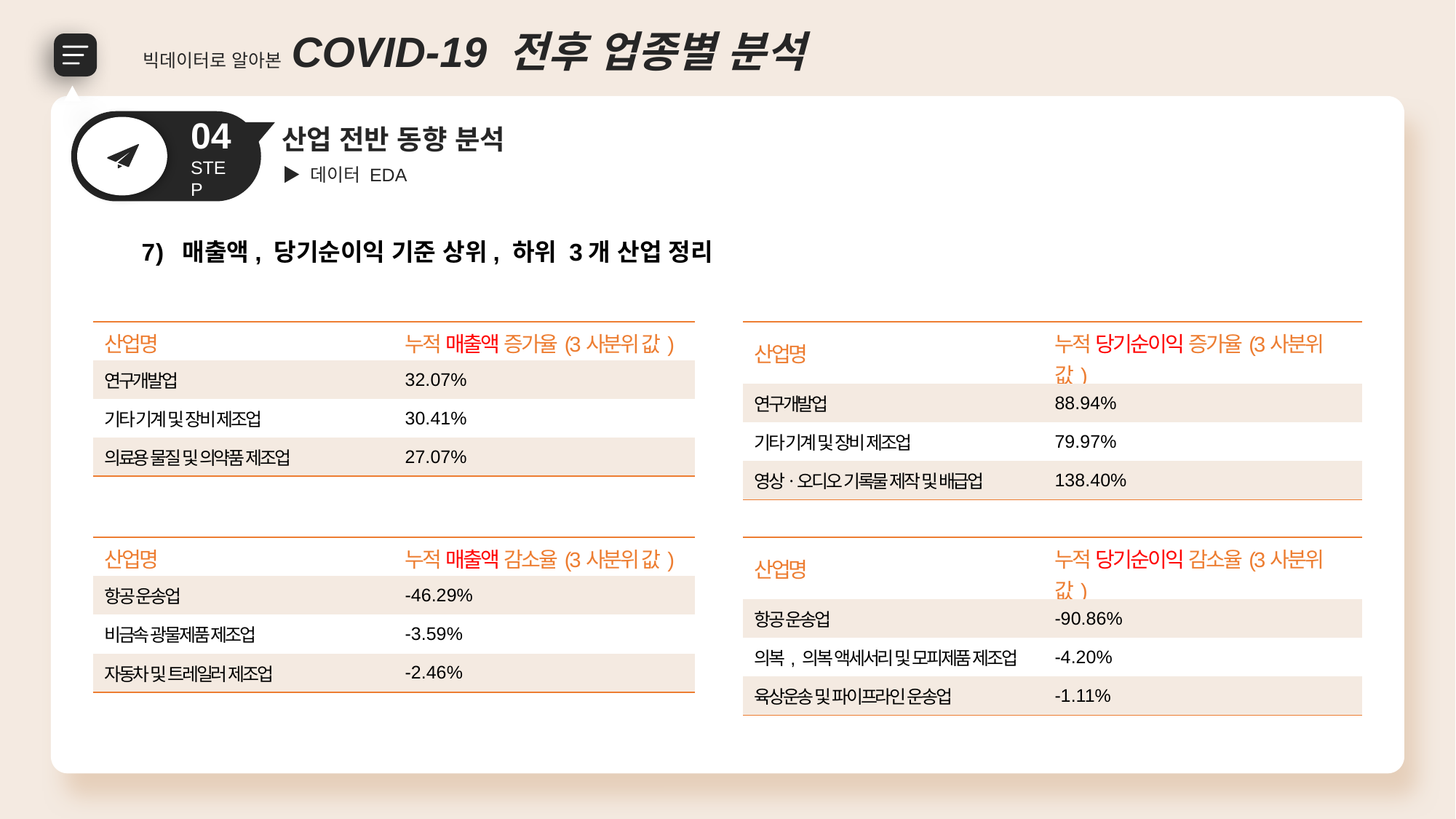

빅데이터로 알아본 COVID-19 전후 업종별 분석
산업 전반 동향 분석
04
STEP

▶ 데이터 EDA
매출액, 당기순이익 기준 상위, 하위 3개 산업 정리
| 산업명 | 누적 매출액 증가율(3사분위 값) |
| --- | --- |
| 연구개발업 | 32.07% |
| 기타 기계 및 장비 제조업 | 30.41% |
| 의료용 물질 및 의약품 제조업 | 27.07% |
| 산업명 | 누적 당기순이익 증가율(3사분위 값) |
| --- | --- |
| 연구개발업 | 88.94% |
| 기타 기계 및 장비 제조업 | 79.97% |
| 영상ㆍ오디오 기록물 제작 및 배급업 | 138.40% |
| 산업명 | 누적 매출액 감소율(3사분위 값) |
| --- | --- |
| 항공 운송업 | -46.29% |
| 비금속 광물제품 제조업 | -3.59% |
| 자동차 및 트레일러 제조업 | -2.46% |
| 산업명 | 누적 당기순이익 감소율(3사분위 값) |
| --- | --- |
| 항공 운송업 | -90.86% |
| 의복, 의복 액세서리 및 모피제품 제조업 | -4.20% |
| 육상운송 및 파이프라인 운송업 | -1.11% |